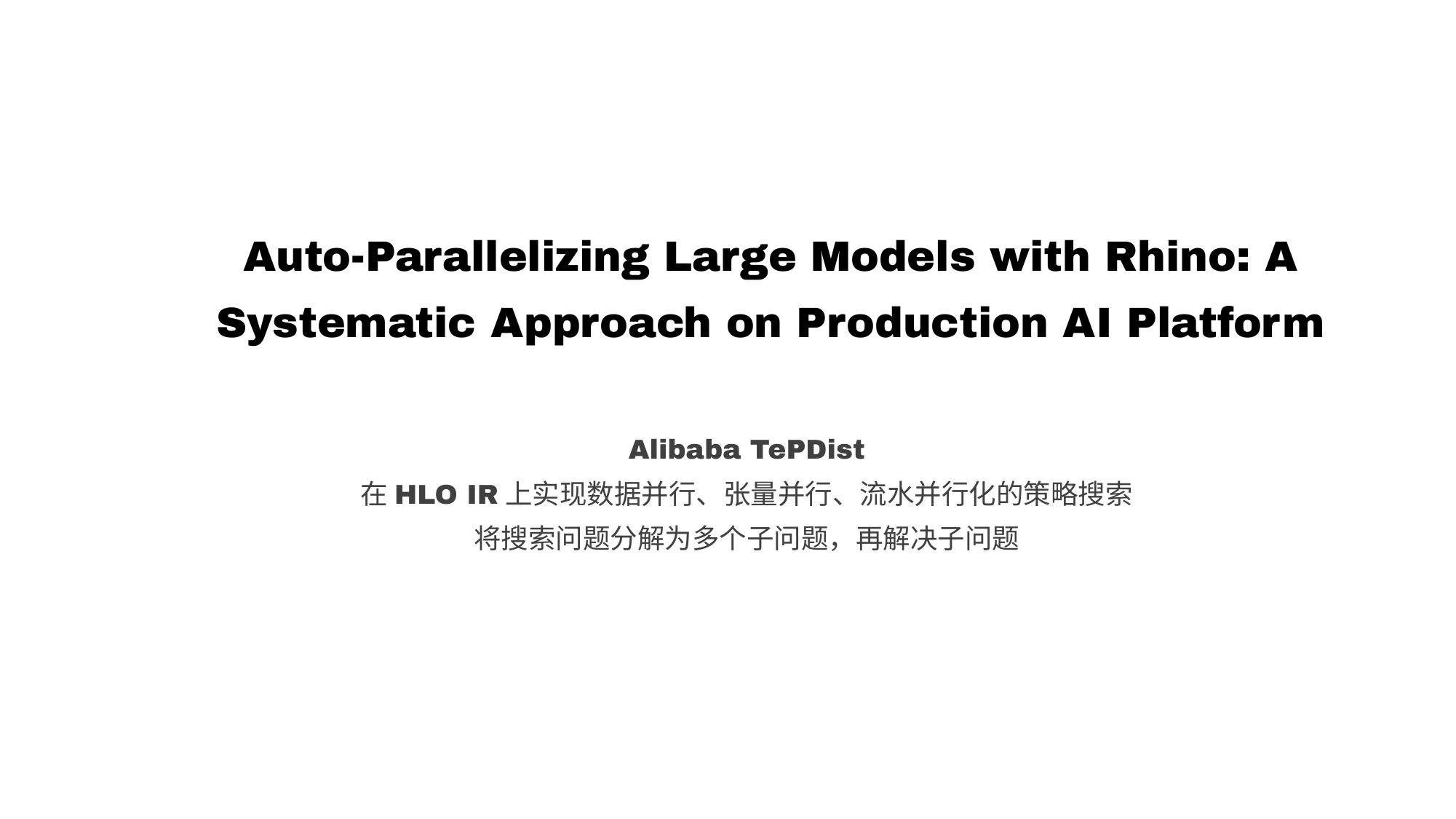

# Auto-Parallelizing Large Models with Rhino: A Systematic Approach on Production AI Platform
Alibaba TePDist
在HLO IR上实现数据并行、张量并行、流水并行化的策略搜索
将搜索问题分解为多个子问题，再解决子问题